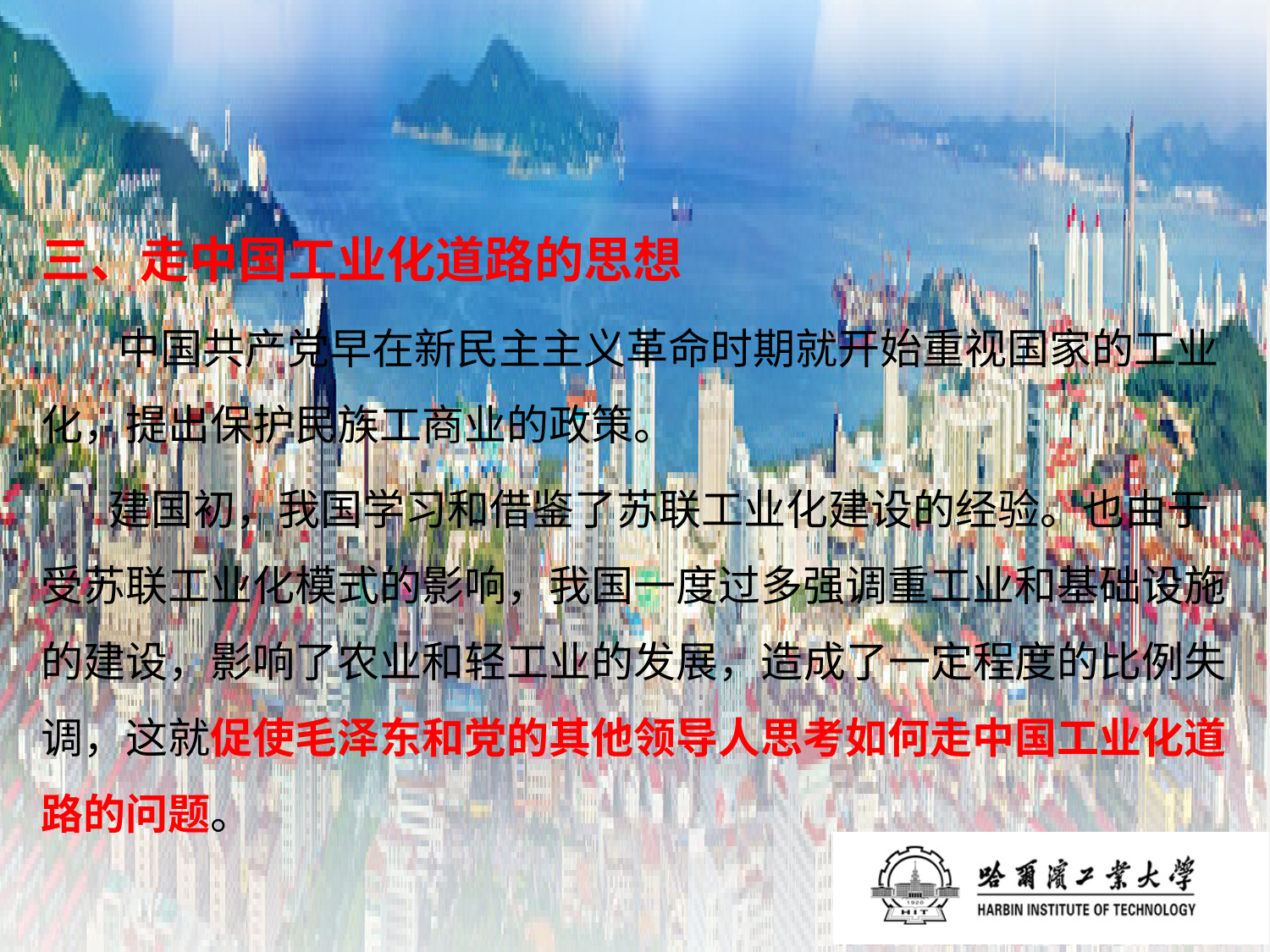

三、走中国工业化道路的思想
       中国共产党早在新民主主义革命时期就开始重视国家的工业化，提出保护民族工商业的政策。
      建国初，我国学习和借鉴了苏联工业化建设的经验。也由于受苏联工业化模式的影响，我国一度过多强调重工业和基础设施的建设，影响了农业和轻工业的发展，造成了一定程度的比例失调，这就促使毛泽东和党的其他领导人思考如何走中国工业化道路的问题。